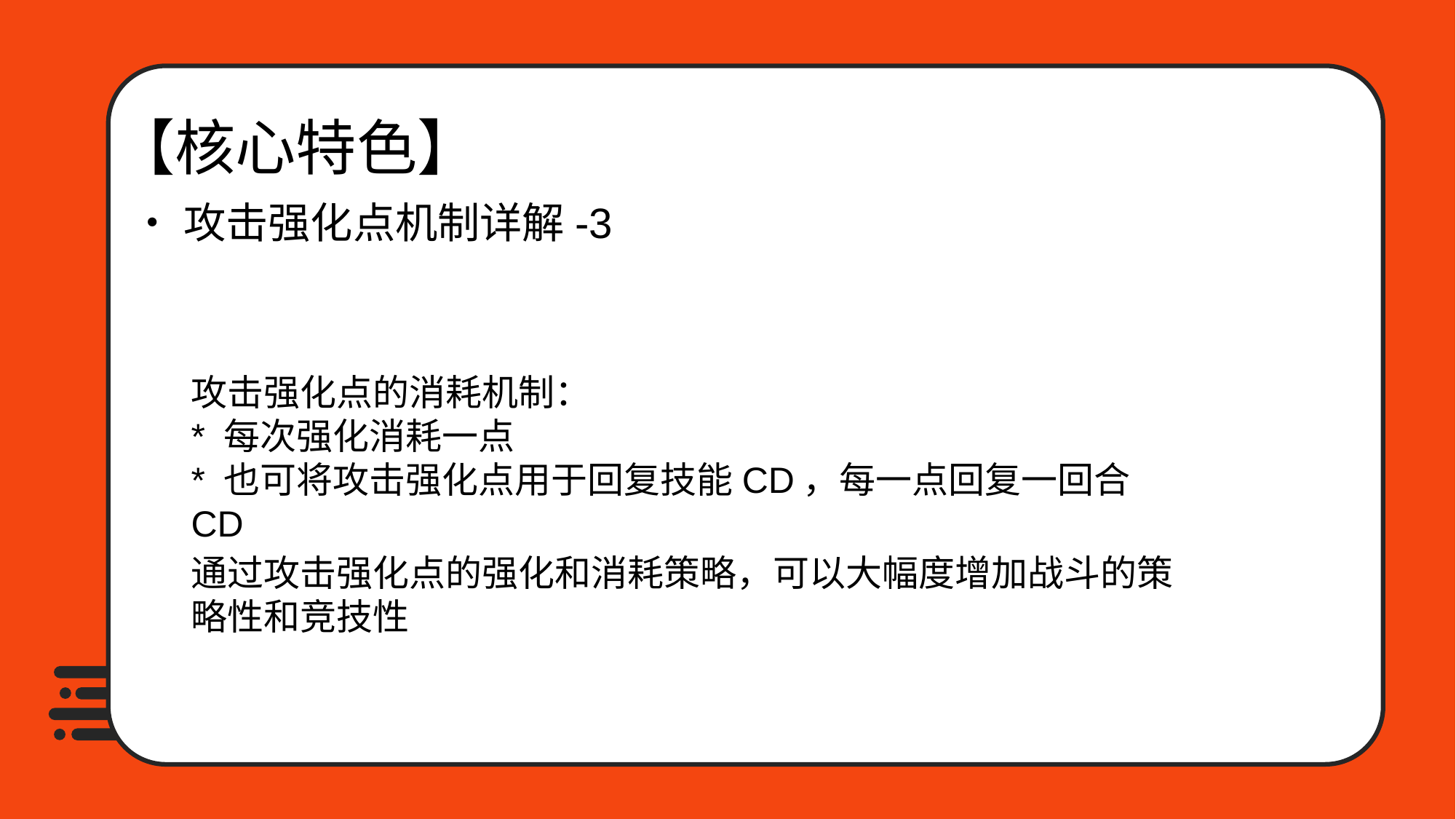

【核心特色】
•攻击强化点机制详解-3
攻击强化点的消耗机制：
* 每次强化消耗一点
* 也可将攻击强化点用于回复技能CD，每一点回复一回合CD
通过攻击强化点的强化和消耗策略，可以大幅度增加战斗的策略性和竞技性